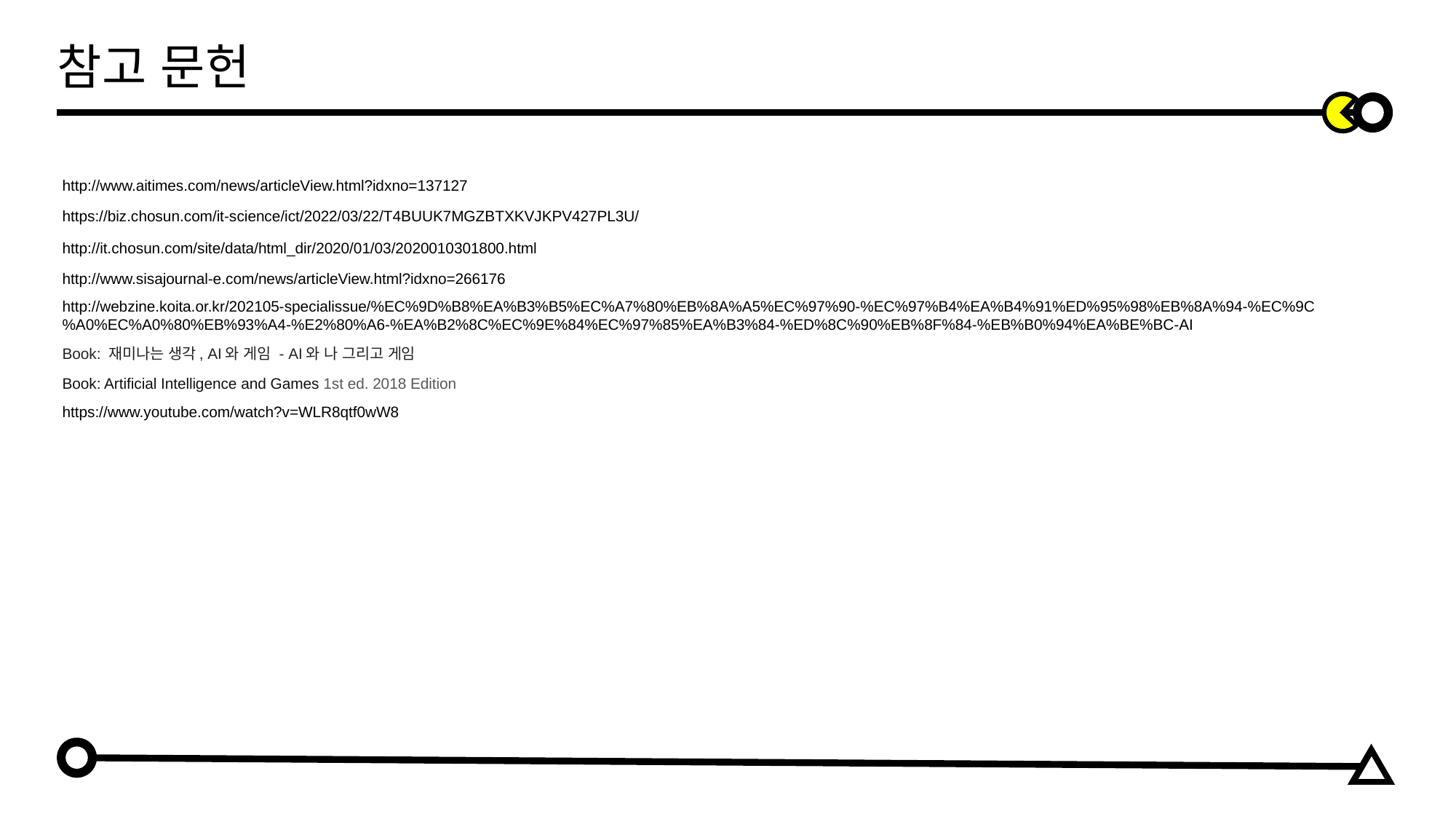

참고 문헌

http://www.aitimes.com/news/articleView.html?idxno=137127
https://biz.chosun.com/it-science/ict/2022/03/22/T4BUUK7MGZBTXKVJKPV427PL3U/
http://it.chosun.com/site/data/html_dir/2020/01/03/2020010301800.html
http://www.sisajournal-e.com/news/articleView.html?idxno=266176
http://webzine.koita.or.kr/202105-specialissue/%EC%9D%B8%EA%B3%B5%EC%A7%80%EB%8A%A5%EC%97%90-%EC%97%B4%EA%B4%91%ED%95%98%EB%8A%94-%EC%9C%A0%EC%A0%80%EB%93%A4-%E2%80%A6-%EA%B2%8C%EC%9E%84%EC%97%85%EA%B3%84-%ED%8C%90%EB%8F%84-%EB%B0%94%EA%BE%BC-AI
Book: 재미나는 생각, AI와 게임 - AI와 나 그리고 게임
Book: Artificial Intelligence and Games 1st ed. 2018 Edition

https://www.youtube.com/watch?v=WLR8qtf0wW8